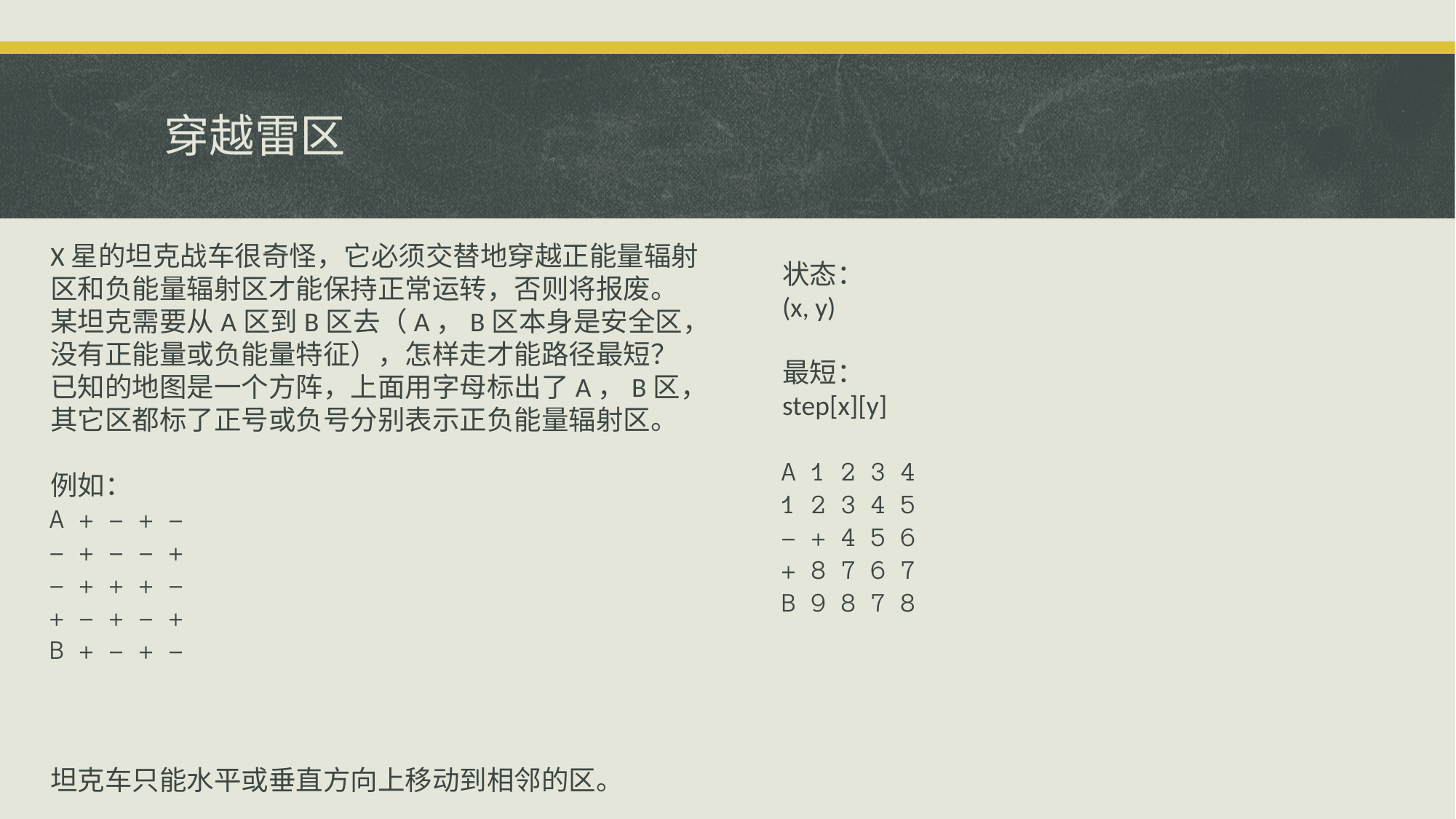

# 穿越雷区
X星的坦克战车很奇怪，它必须交替地穿越正能量辐射区和负能量辐射区才能保持正常运转，否则将报废。
某坦克需要从A区到B区去（A，B区本身是安全区，没有正能量或负能量特征），怎样走才能路径最短？
已知的地图是一个方阵，上面用字母标出了A，B区，其它区都标了正号或负号分别表示正负能量辐射区。

例如：
A + - + -
- + - - +
- + + + -
+ - + - +
B + - + -

坦克车只能水平或垂直方向上移动到相邻的区。
状态：
(x, y)

最短：
step[x][y]

A 1 2 3 4
1 2 3 4 5
- + 4 5 6
+ 8 7 6 7
B 9 8 7 8